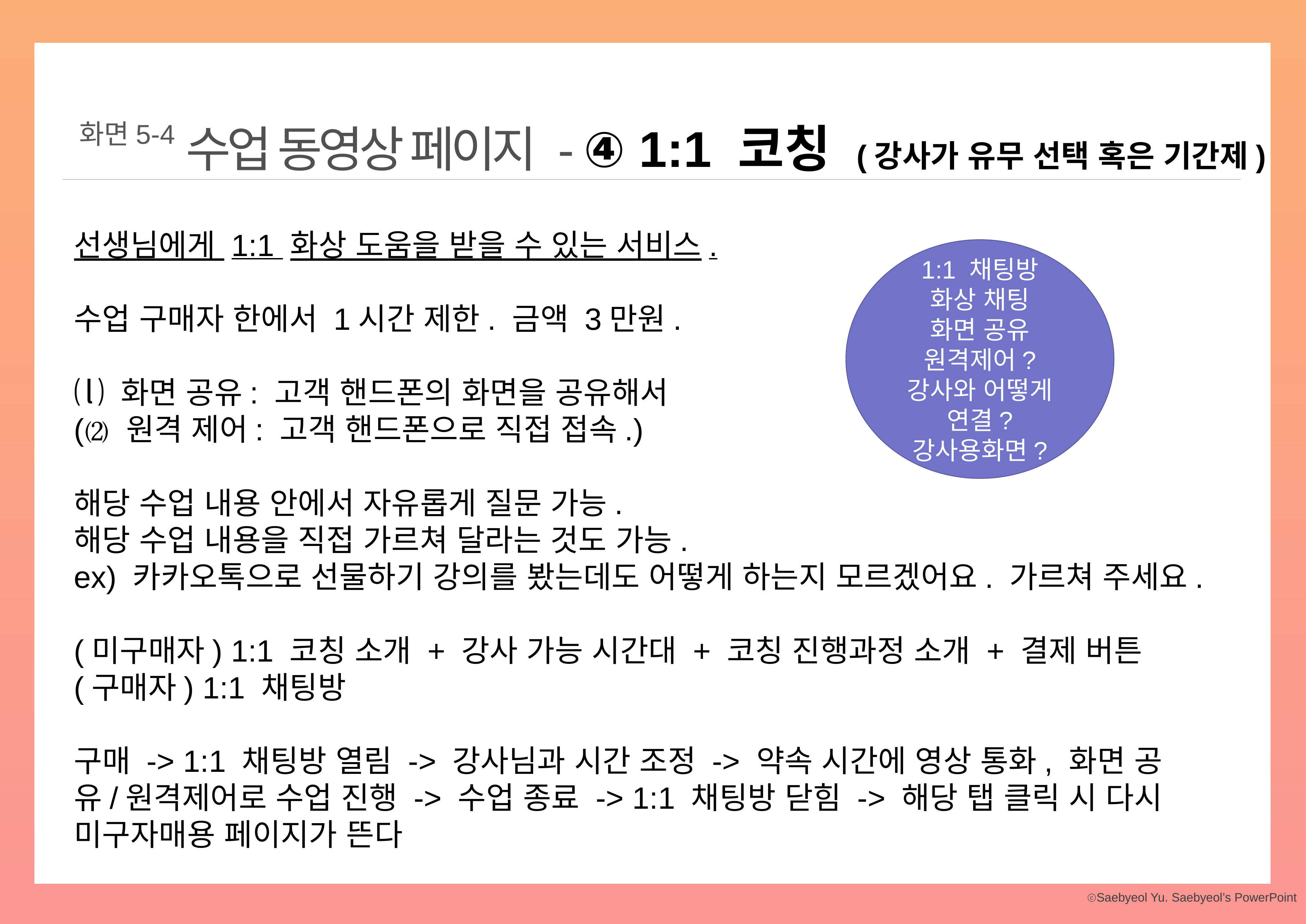

화면5-4
수업 동영상 페이지 - ④ 1:1 코칭 (강사가 유무 선택 혹은 기간제)

선생님에게 1:1 화상 도움을 받을 수 있는 서비스.

수업 구매자 한에서 1시간 제한. 금액 3만원.

⒧ 화면 공유: 고객 핸드폰의 화면을 공유해서
(⑵ 원격 제어: 고객 핸드폰으로 직접 접속.)

해당 수업 내용 안에서 자유롭게 질문 가능.
해당 수업 내용을 직접 가르쳐 달라는 것도 가능.
ex) 카카오톡으로 선물하기 강의를 봤는데도 어떻게 하는지 모르겠어요. 가르쳐 주세요.

(미구매자) 1:1 코칭 소개 + 강사 가능 시간대 + 코칭 진행과정 소개 + 결제 버튼
(구매자) 1:1 채팅방

구매 -> 1:1 채팅방 열림 -> 강사님과 시간 조정 -> 약속 시간에 영상 통화, 화면 공유/원격제어로 수업 진행 -> 수업 종료 -> 1:1 채팅방 닫힘 -> 해당 탭 클릭 시 다시 미구자매용 페이지가 뜬다
1:1 채팅방
화상 채팅
화면 공유
원격제어?
강사와 어떻게 연결? 강사용화면?